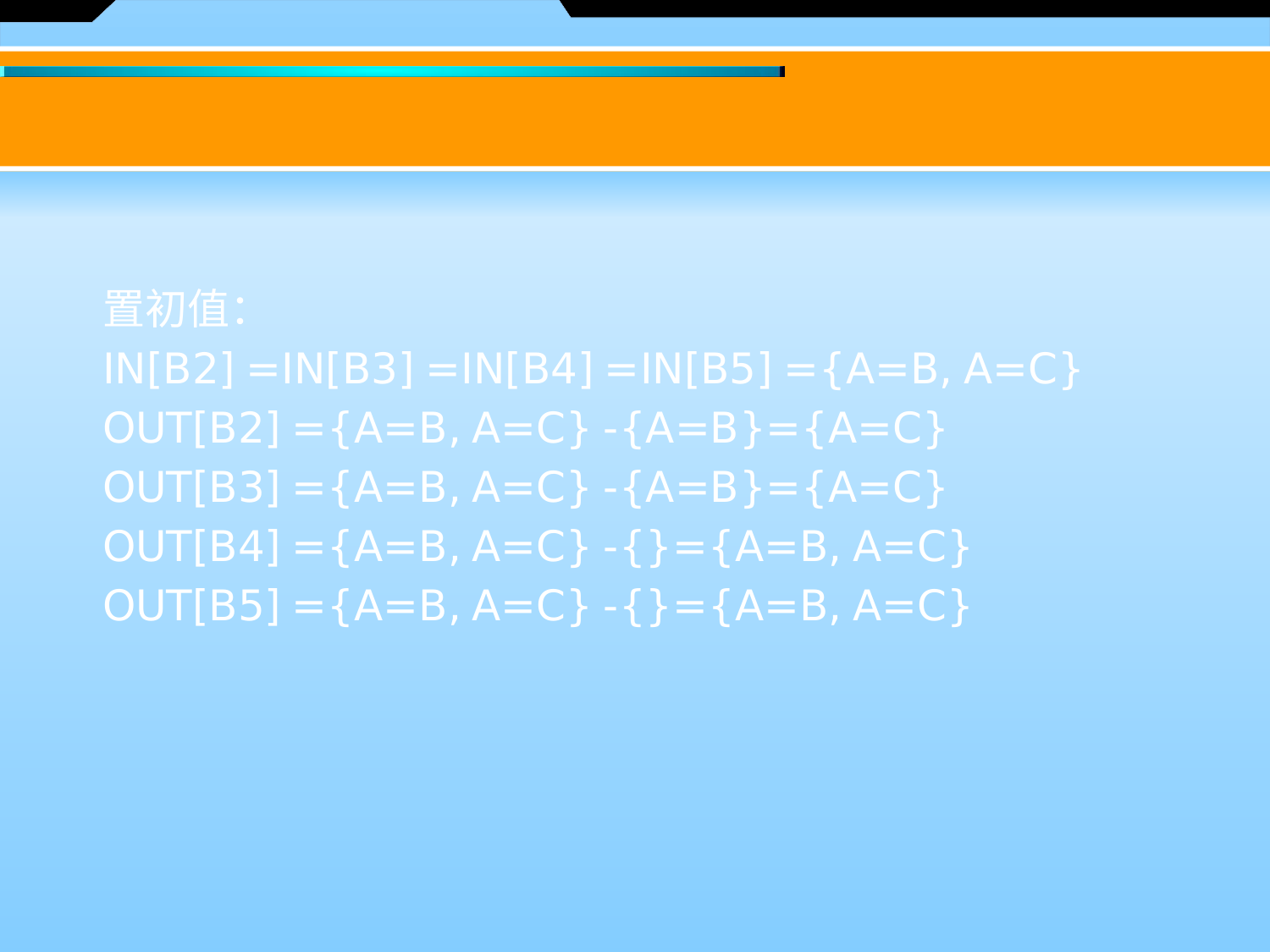

#
置初值：
IN[B2] =IN[B3] =IN[B4] =IN[B5] ={A=B, A=C}
OUT[B2] ={A=B, A=C} -{A=B}={A=C}
OUT[B3] ={A=B, A=C} -{A=B}={A=C}
OUT[B4] ={A=B, A=C} -{}={A=B, A=C}
OUT[B5] ={A=B, A=C} -{}={A=B, A=C}